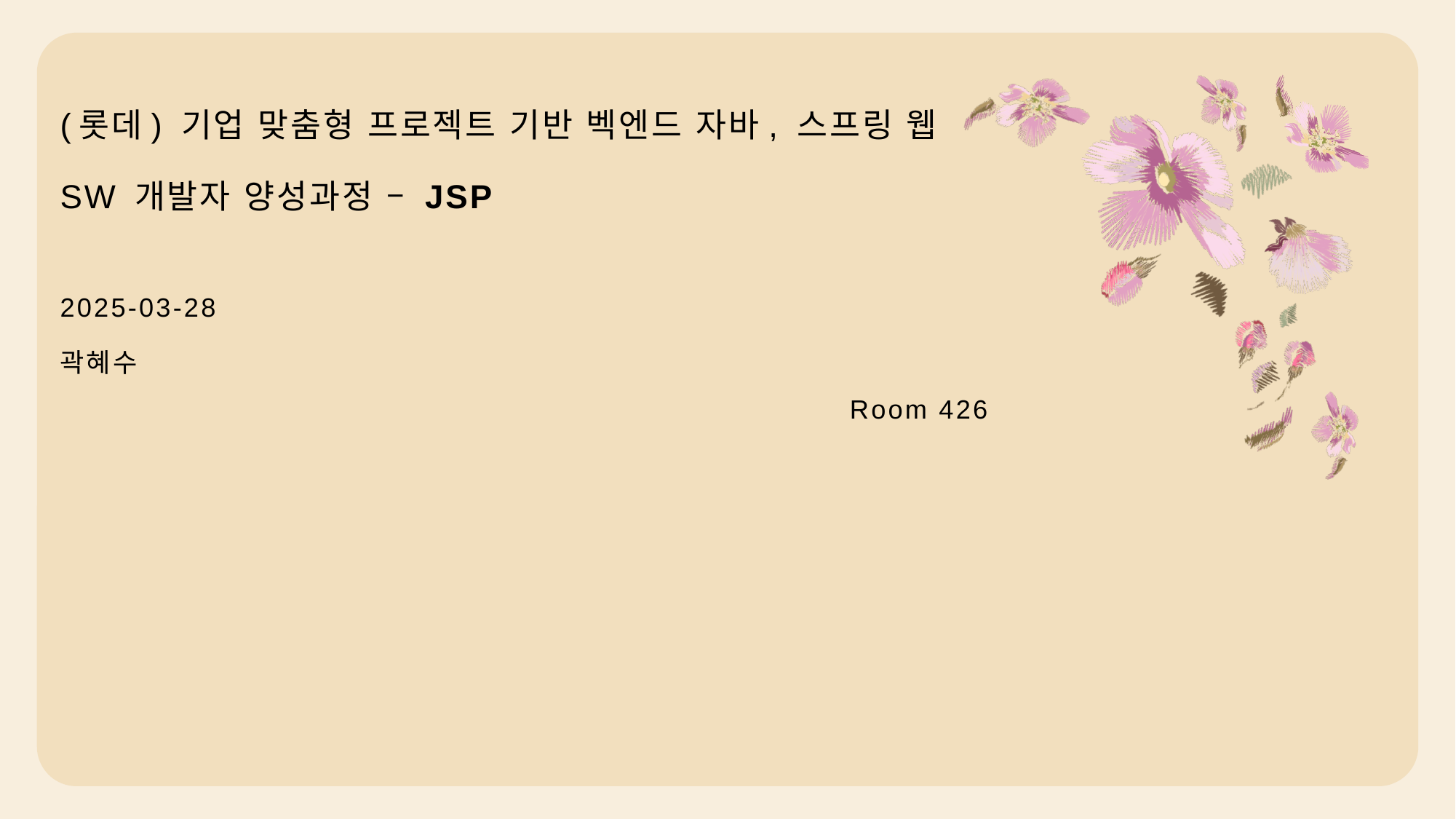

# (롯데) 기업 맞춤형 프로젝트 기반 벡엔드 자바, 스프링 웹 SW 개발자 양성과정 – JSP
2025-03-28
곽혜수
Room 426